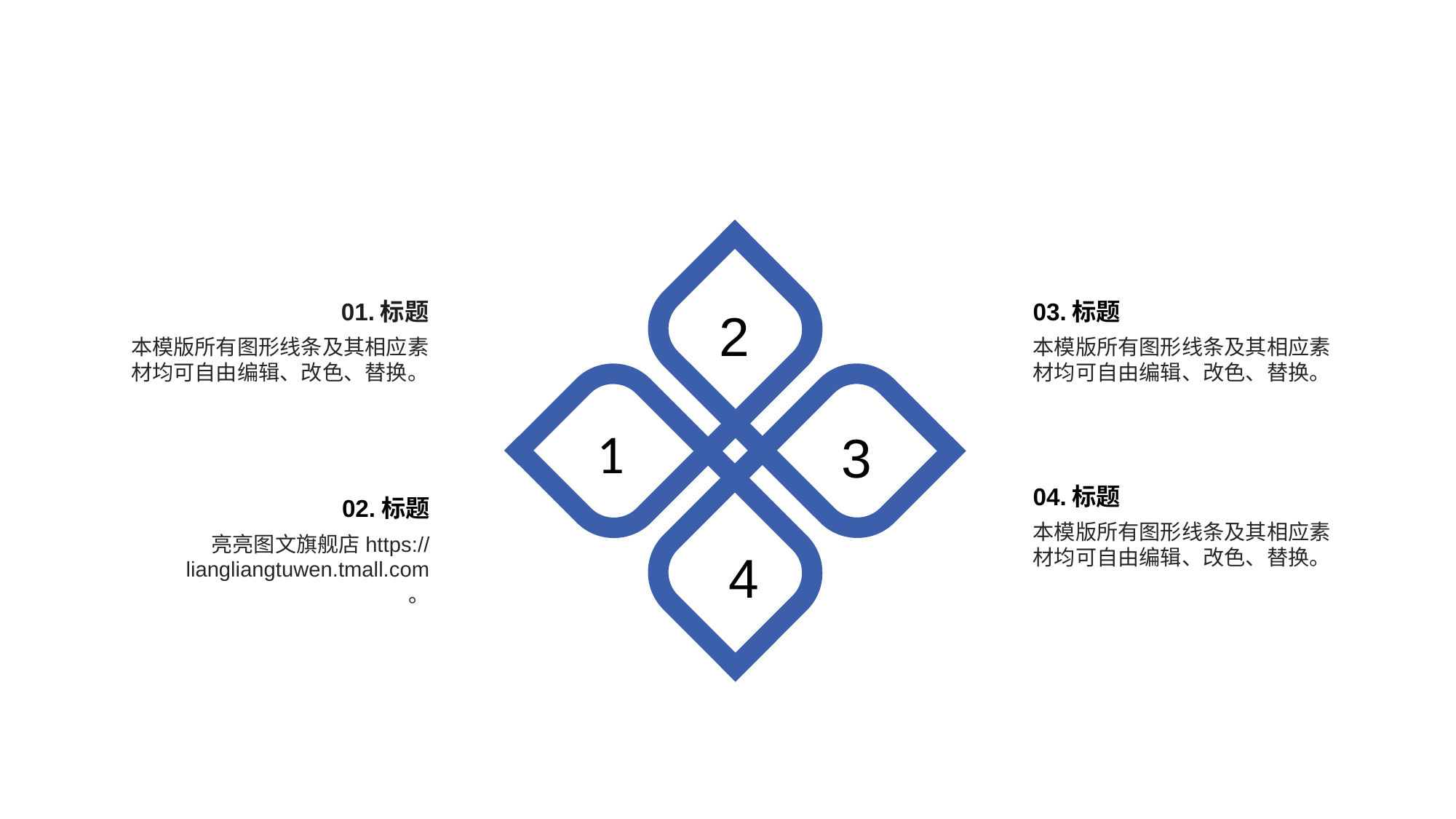

01.标题
03.标题
2
本模版所有图形线条及其相应素材均可自由编辑、改色、替换。
本模版所有图形线条及其相应素材均可自由编辑、改色、替换。

1
3
04.标题
02.标题
本模版所有图形线条及其相应素材均可自由编辑、改色、替换。
亮亮图文旗舰店https://liangliangtuwen.tmall.com
。
4